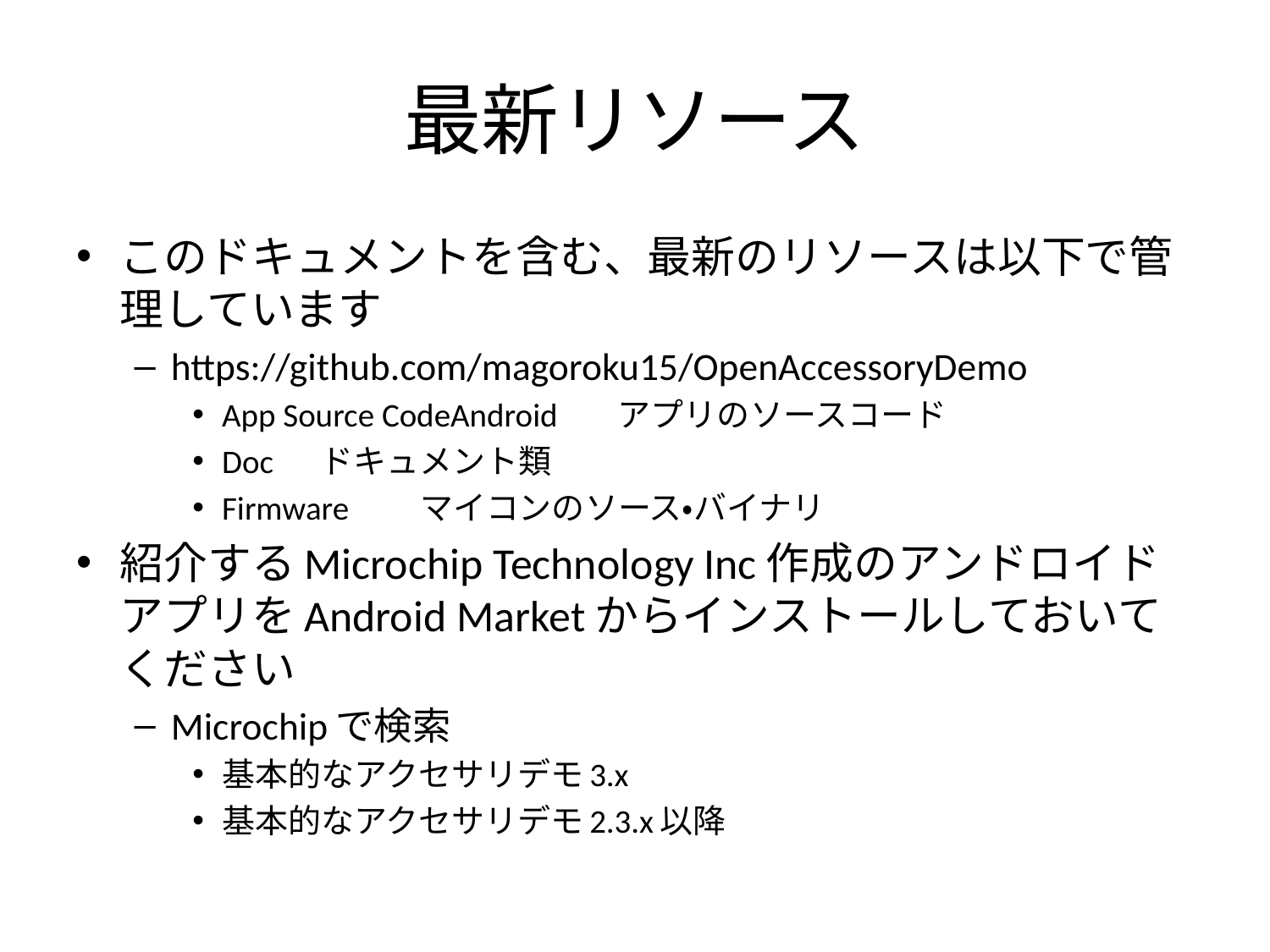

# 最新リソース
このドキュメントを含む、最新のリソースは以下で管理しています
https://github.com/magoroku15/OpenAccessoryDemo
App Source CodeAndroid 	アプリのソースコード
Doc				ドキュメント類
Firmware			マイコンのソース・バイナリ
紹介するMicrochip Technology Inc作成のアンドロイドアプリをAndroid Marketからインストールしておいてください
Microchipで検索
基本的なアクセサリデモ3.x
基本的なアクセサリデモ2.3.x以降